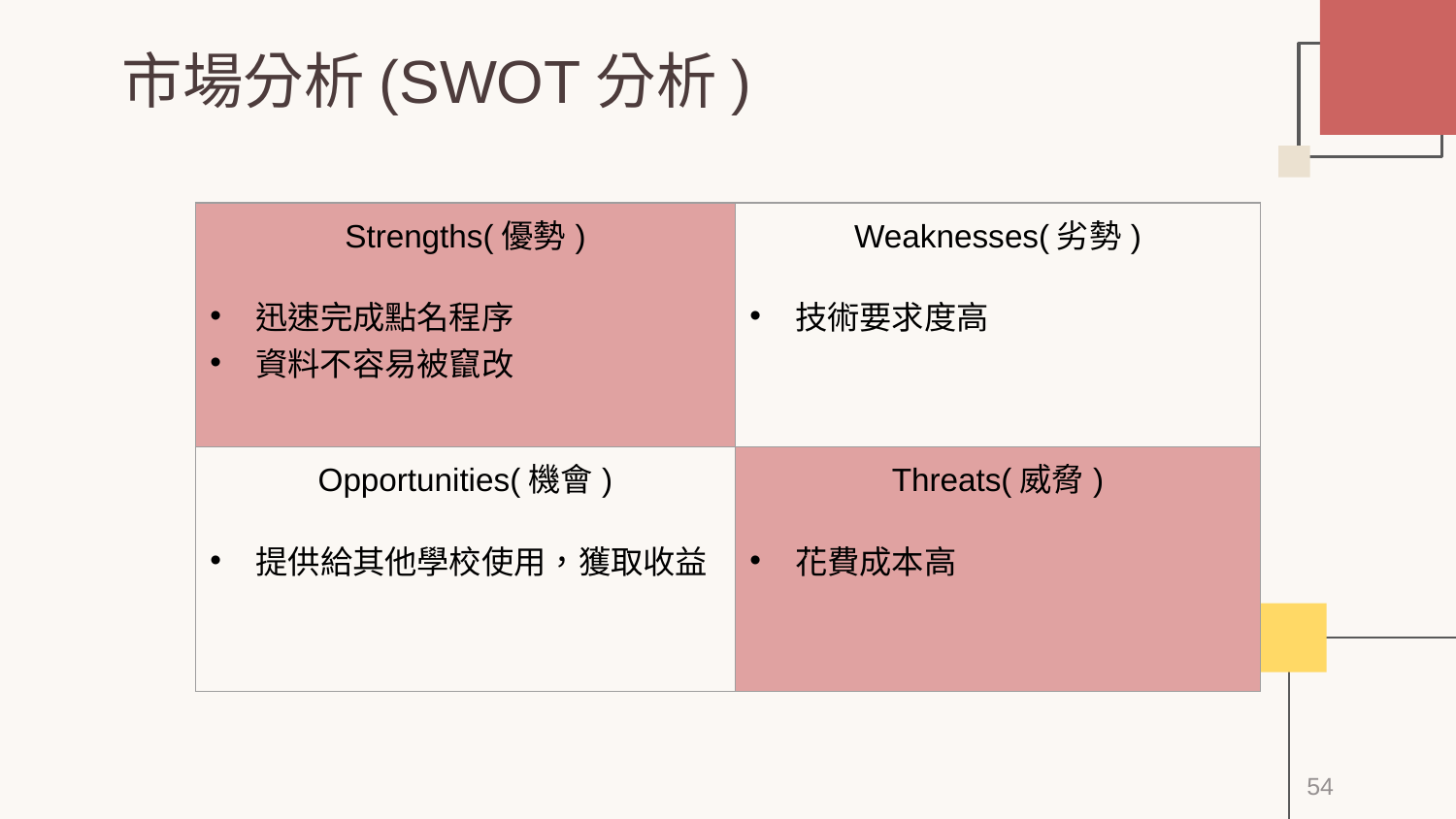

# 市場分析(SWOT分析)
| Strengths(優勢) 迅速完成點名程序 資料不容易被竄改 | Weaknesses(劣勢) 技術要求度高 |
| --- | --- |
| Opportunities(機會) 提供給其他學校使用，獲取收益 | Threats(威脅) 花費成本高 |
54